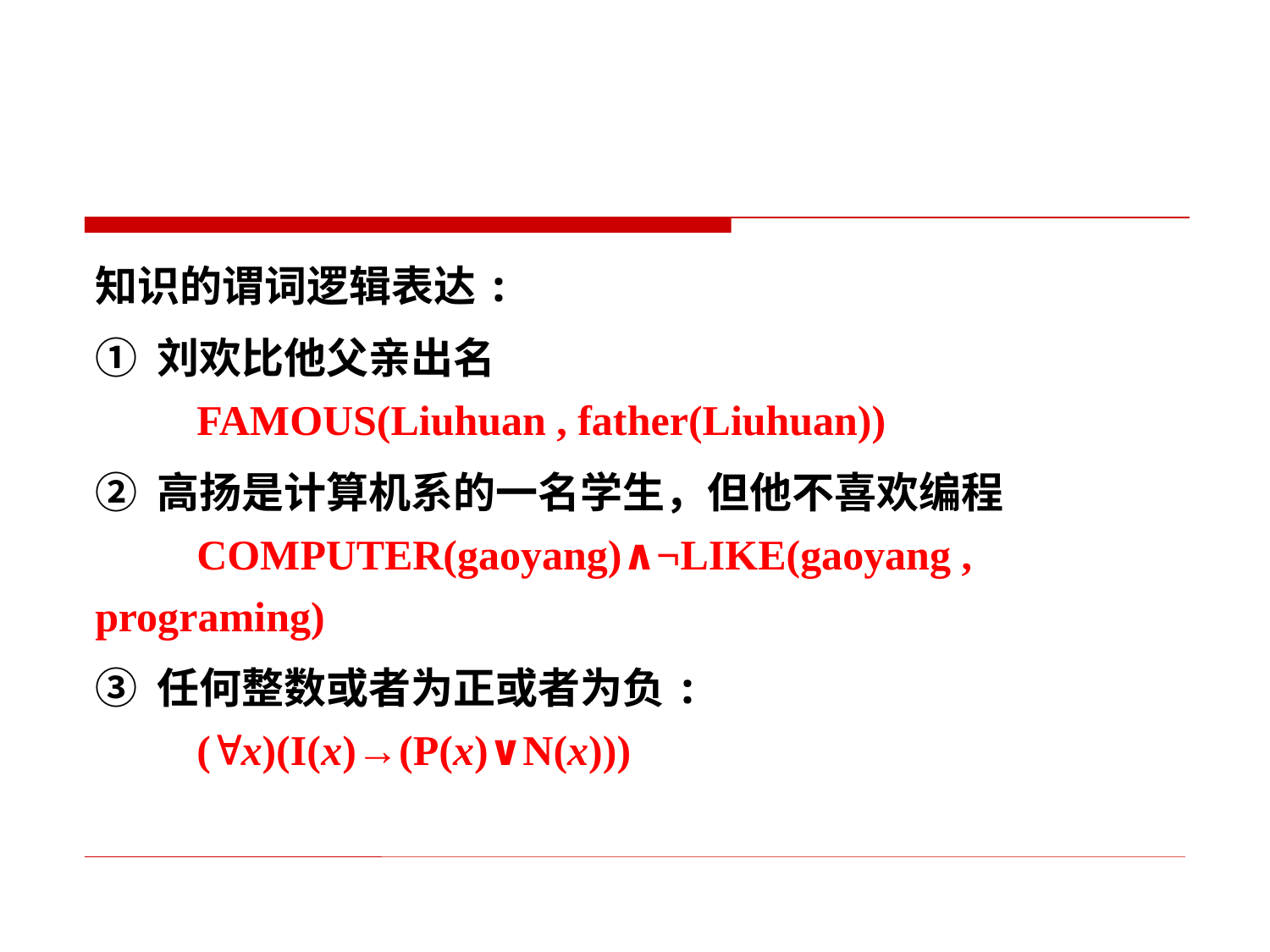

知识的谓词逻辑表达:
① 刘欢比他父亲出名
    FAMOUS(Liuhuan , father(Liuhuan))
② 高扬是计算机系的一名学生，但他不喜欢编程
    COMPUTER(gaoyang)∧¬LIKE(gaoyang , programing)
③ 任何整数或者为正或者为负:
    (∀x)(I(x)→(P(x)∨N(x)))